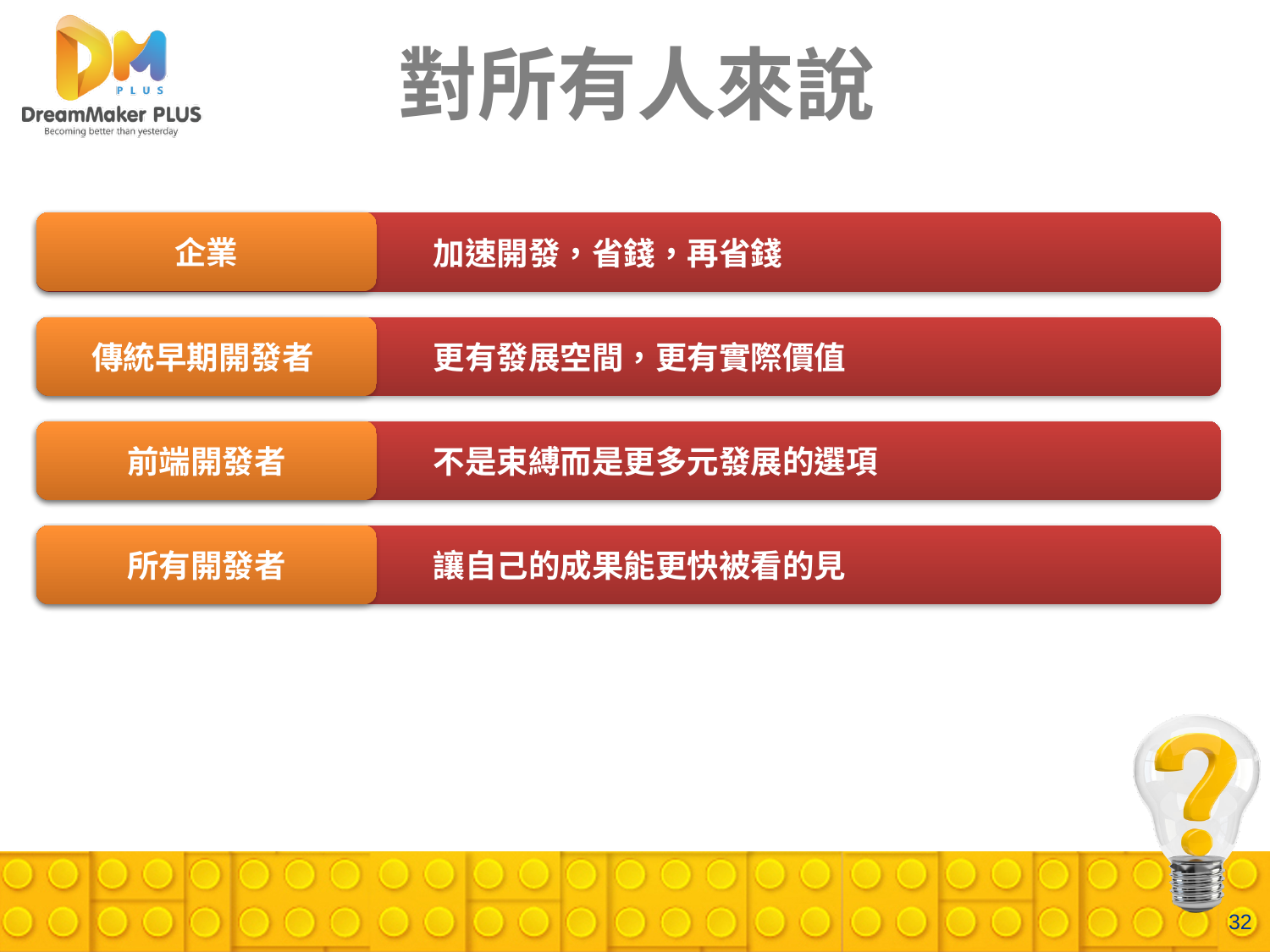

# 對所有人來說
企業
			加速開發，省錢，再省錢
			更有發展空間，更有實際價值
傳統早期開發者
			不是束縛而是更多元發展的選項
前端開發者
			讓自己的成果能更快被看的見
所有開發者